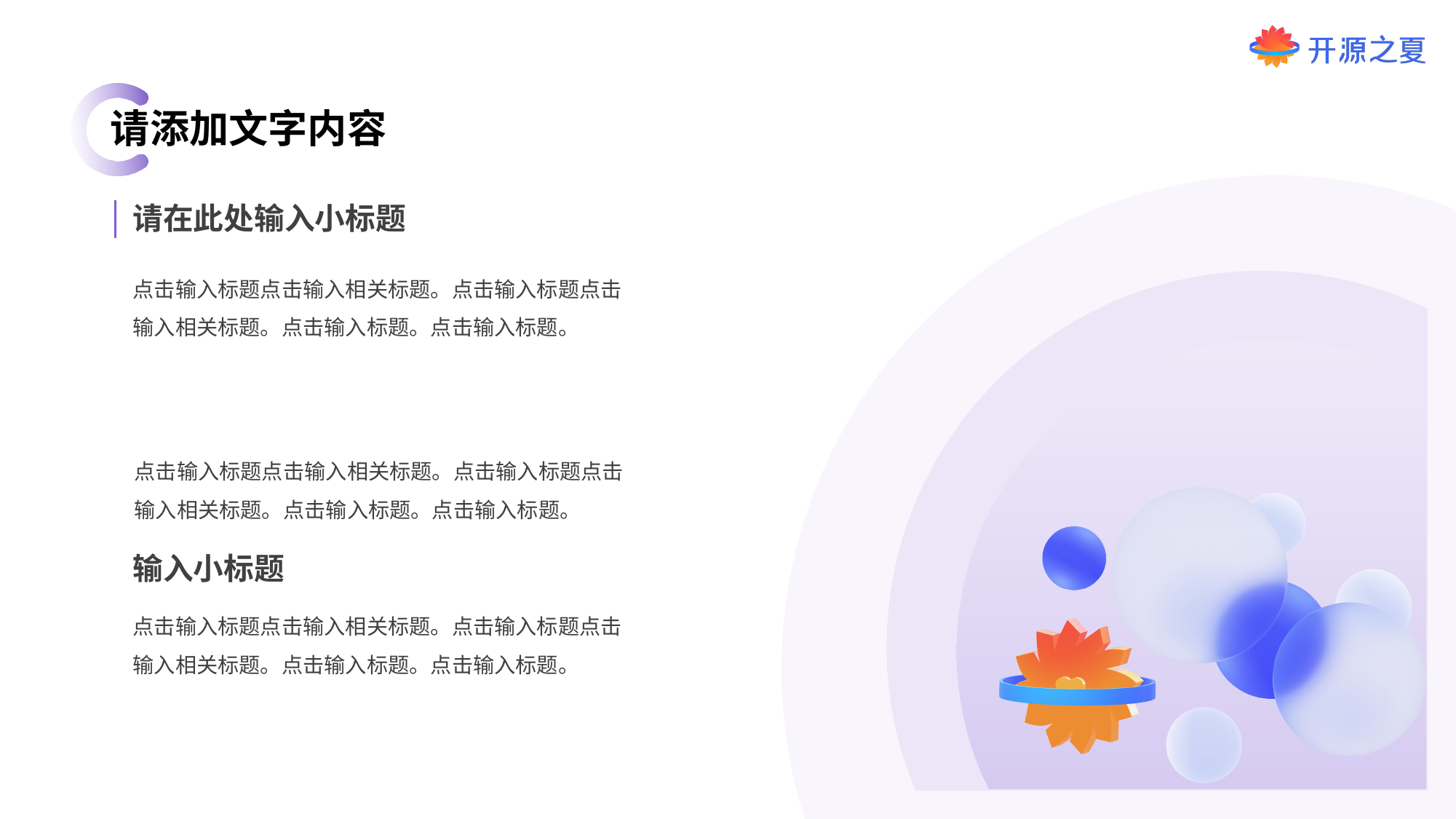

请添加文字内容
请在此处输入小标题
点击输入标题点击输入相关标题。点击输入标题点击输入相关标题。点击输入标题。点击输入标题。
点击输入标题点击输入相关标题。点击输入标题点击输入相关标题。点击输入标题。点击输入标题。
输入小标题
点击输入标题点击输入相关标题。点击输入标题点击输入相关标题。点击输入标题。点击输入标题。